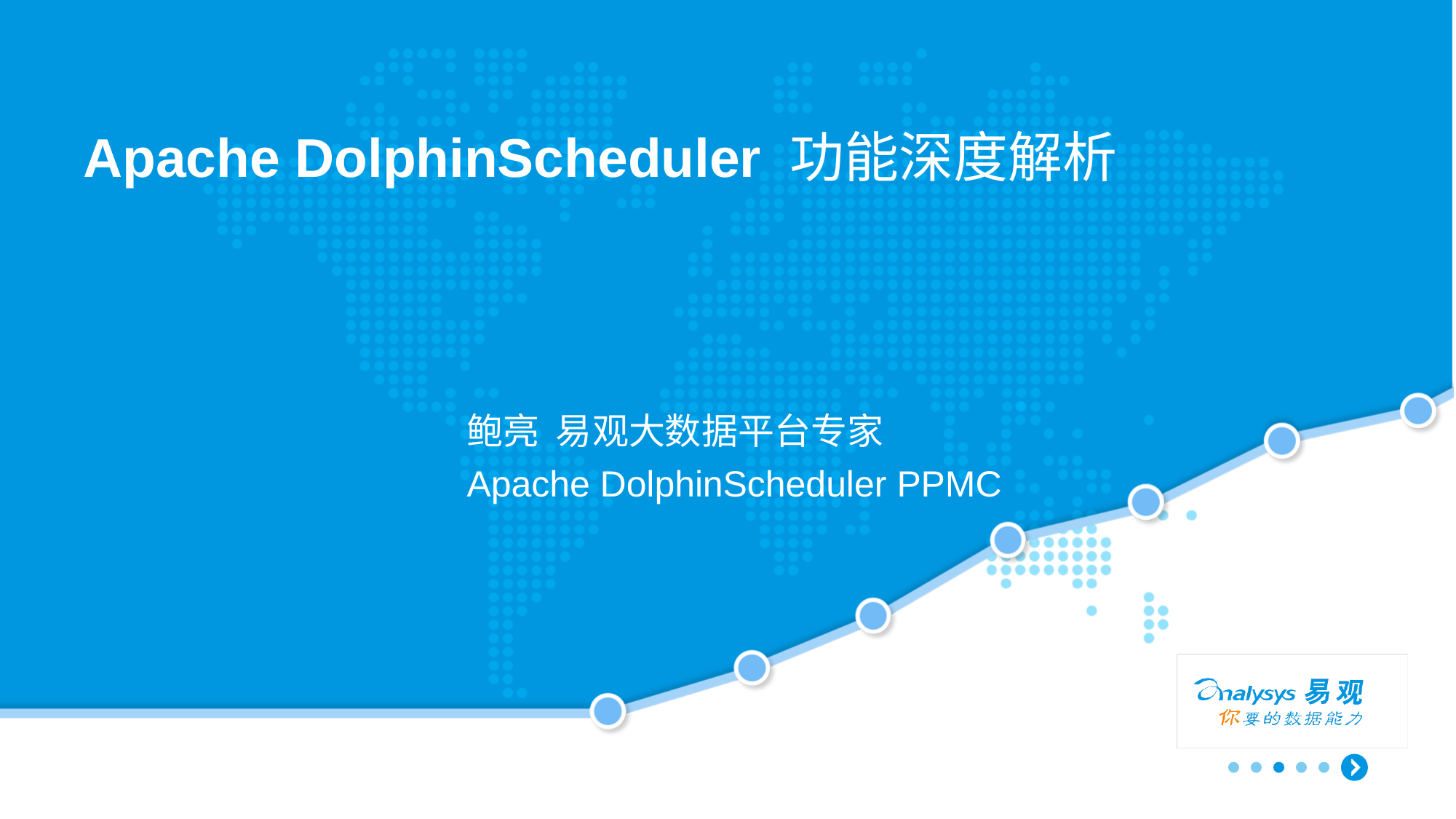

Apache DolphinScheduler 功能深度解析

鲍亮  易观大数据平台专家
Apache DolphinScheduler PPMC